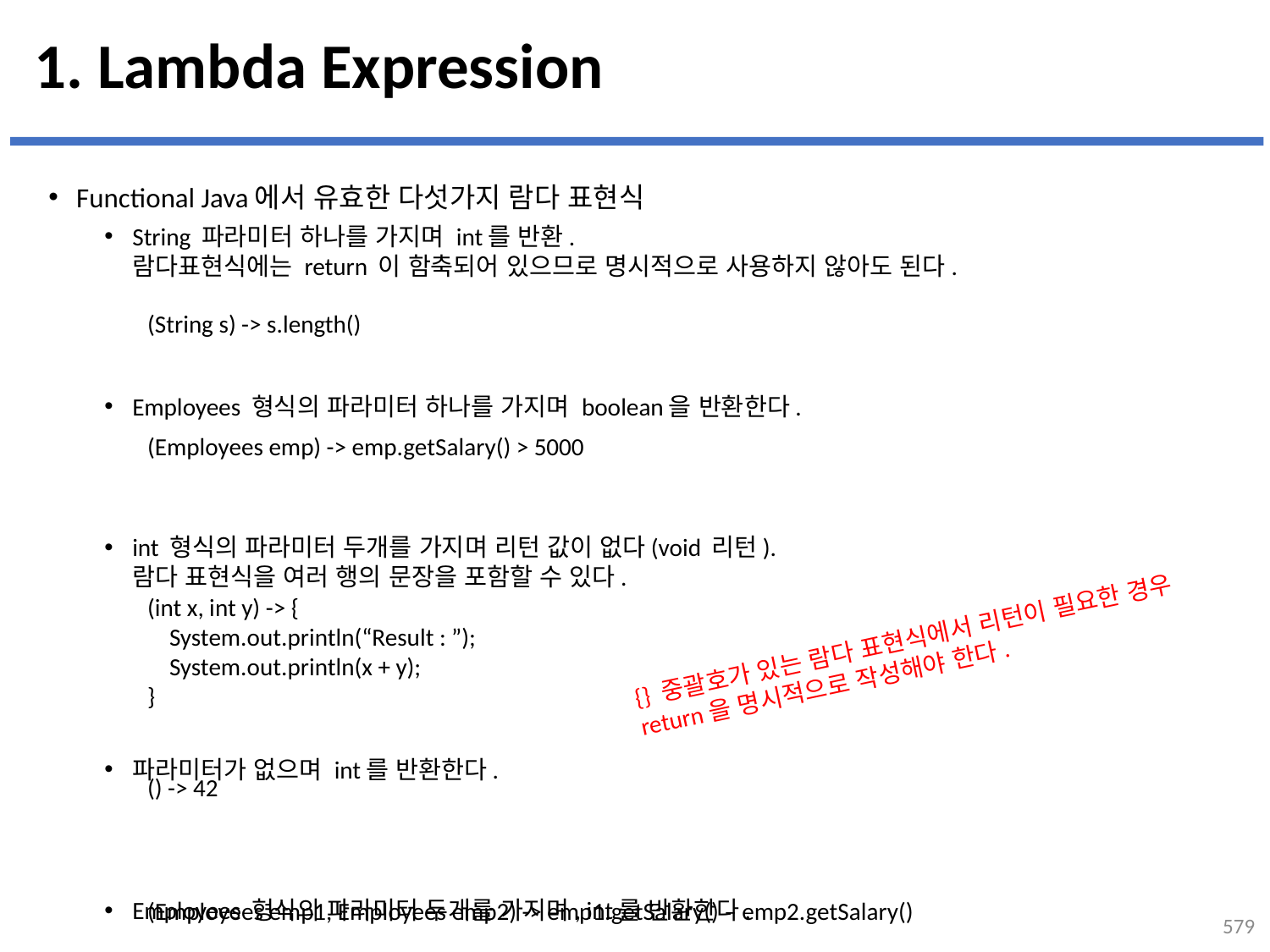

# 1. Lambda Expression
Functional Java에서 유효한 다섯가지 람다 표현식
String 파라미터 하나를 가지며 int를 반환.
람다표현식에는 return 이 함축되어 있으므로 명시적으로 사용하지 않아도 된다.

Employees 형식의 파라미터 하나를 가지며 boolean을 반환한다.

int 형식의 파라미터 두개를 가지며 리턴 값이 없다(void 리턴).
람다 표현식을 여러 행의 문장을 포함할 수 있다.

파라미터가 없으며 int를 반환한다.

Employees 형식의 파라미터 두개를 가지며, int를 반환한다.

(String s) -> s.length()
(Employees emp) -> emp.getSalary() > 5000
(int x, int y) -> {
    System.out.println(“Result : ”);
    System.out.println(x + y);
}
{} 중괄호가 있는 람다 표현식에서 리턴이 필요한 경우
return을 명시적으로 작성해야 한다.
() -> 42
(Employees emp1, Employees emp2) -> emp1.getSalary() – emp2.getSalary()
579